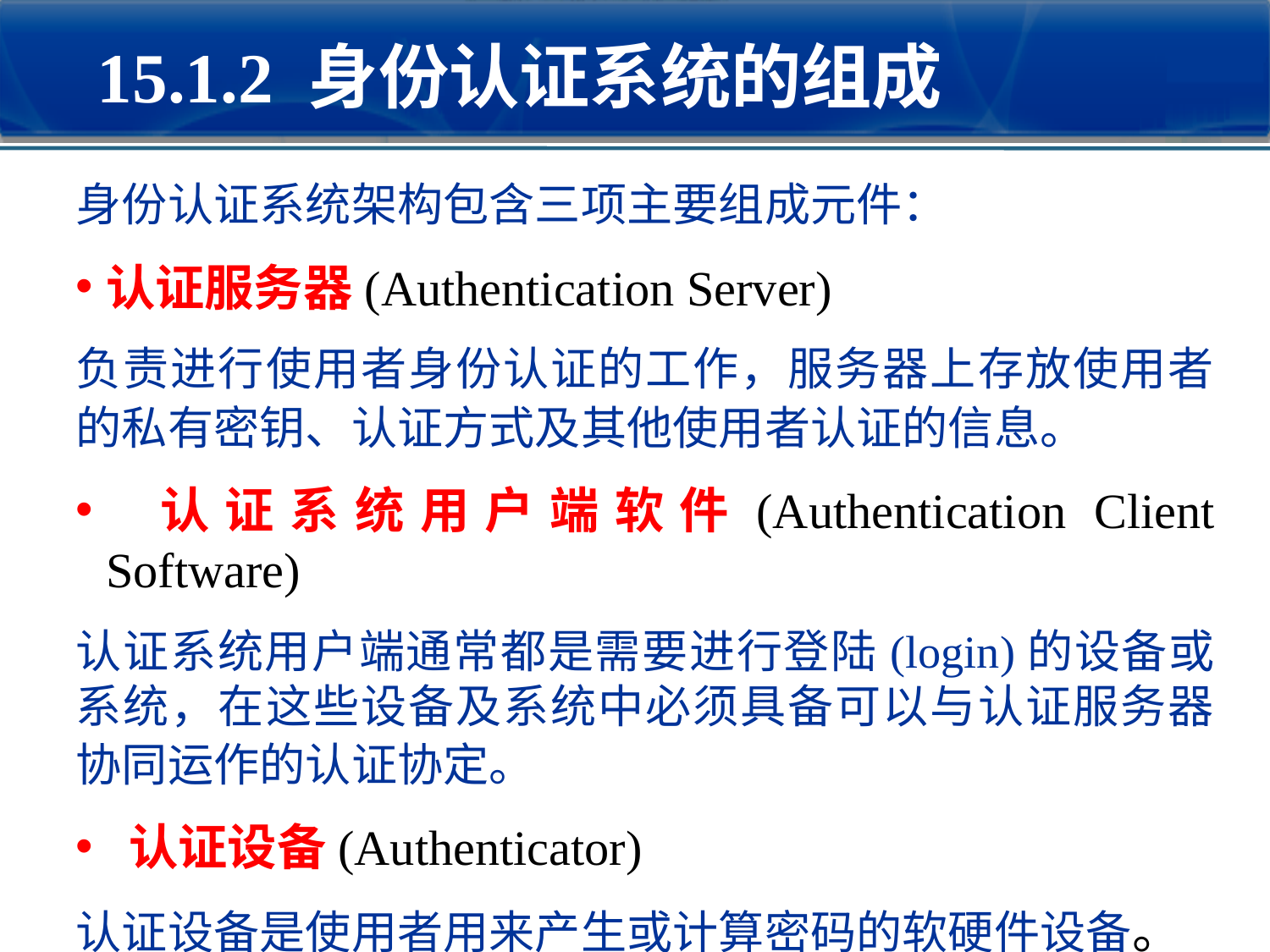

15.1.2 身份认证系统的组成
身份认证系统架构包含三项主要组成元件：
认证服务器(Authentication Server)
负责进行使用者身份认证的工作，服务器上存放使用者的私有密钥、认证方式及其他使用者认证的信息。
 认证系统用户端软件(Authentication Client Software)
认证系统用户端通常都是需要进行登陆(login)的设备或系统，在这些设备及系统中必须具备可以与认证服务器协同运作的认证协定。
 认证设备(Authenticator)
认证设备是使用者用来产生或计算密码的软硬件设备。